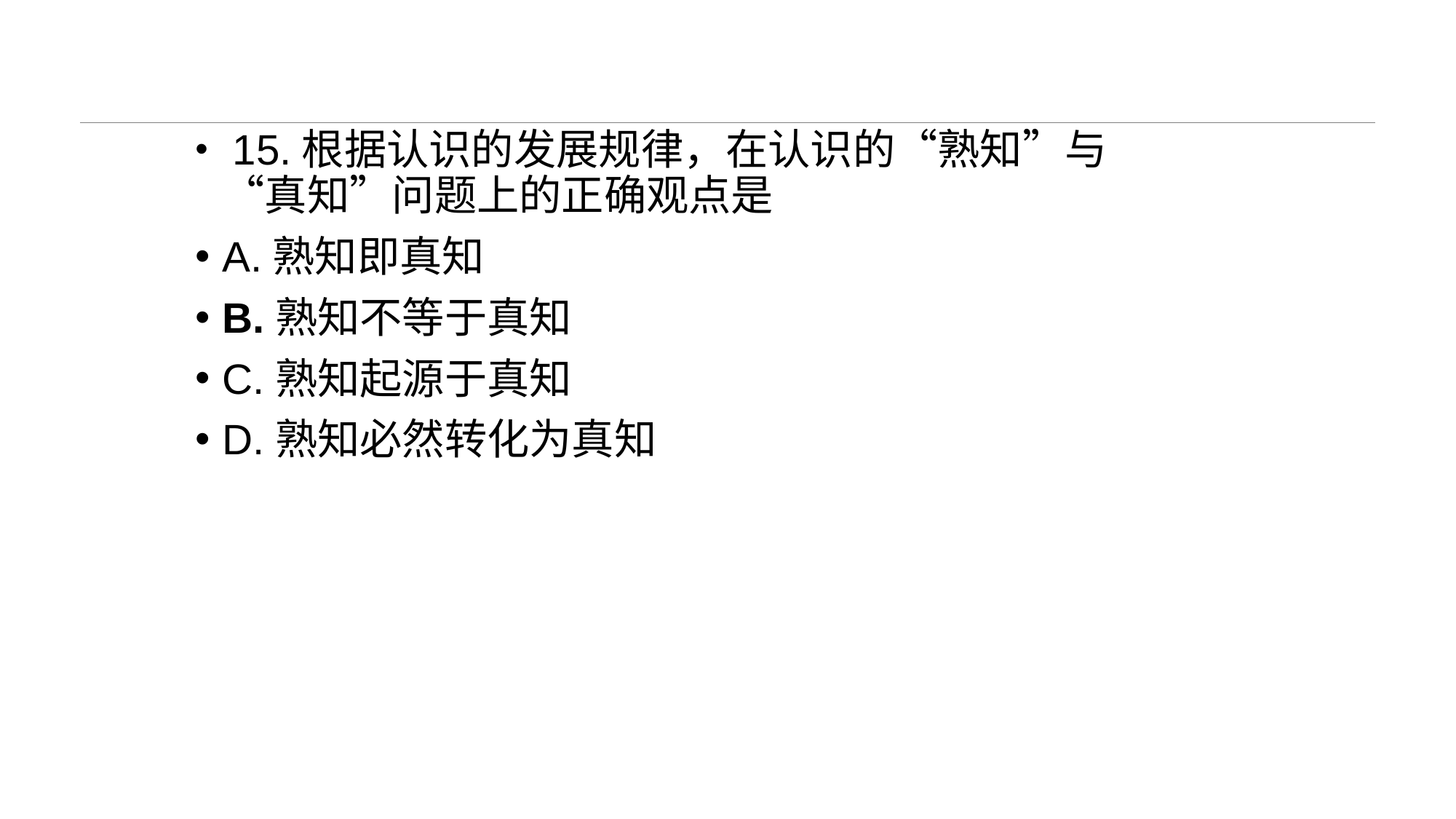

#
 15.根据认识的发展规律，在认识的“熟知”与“真知”问题上的正确观点是
A.熟知即真知
B.熟知不等于真知
C.熟知起源于真知
D.熟知必然转化为真知